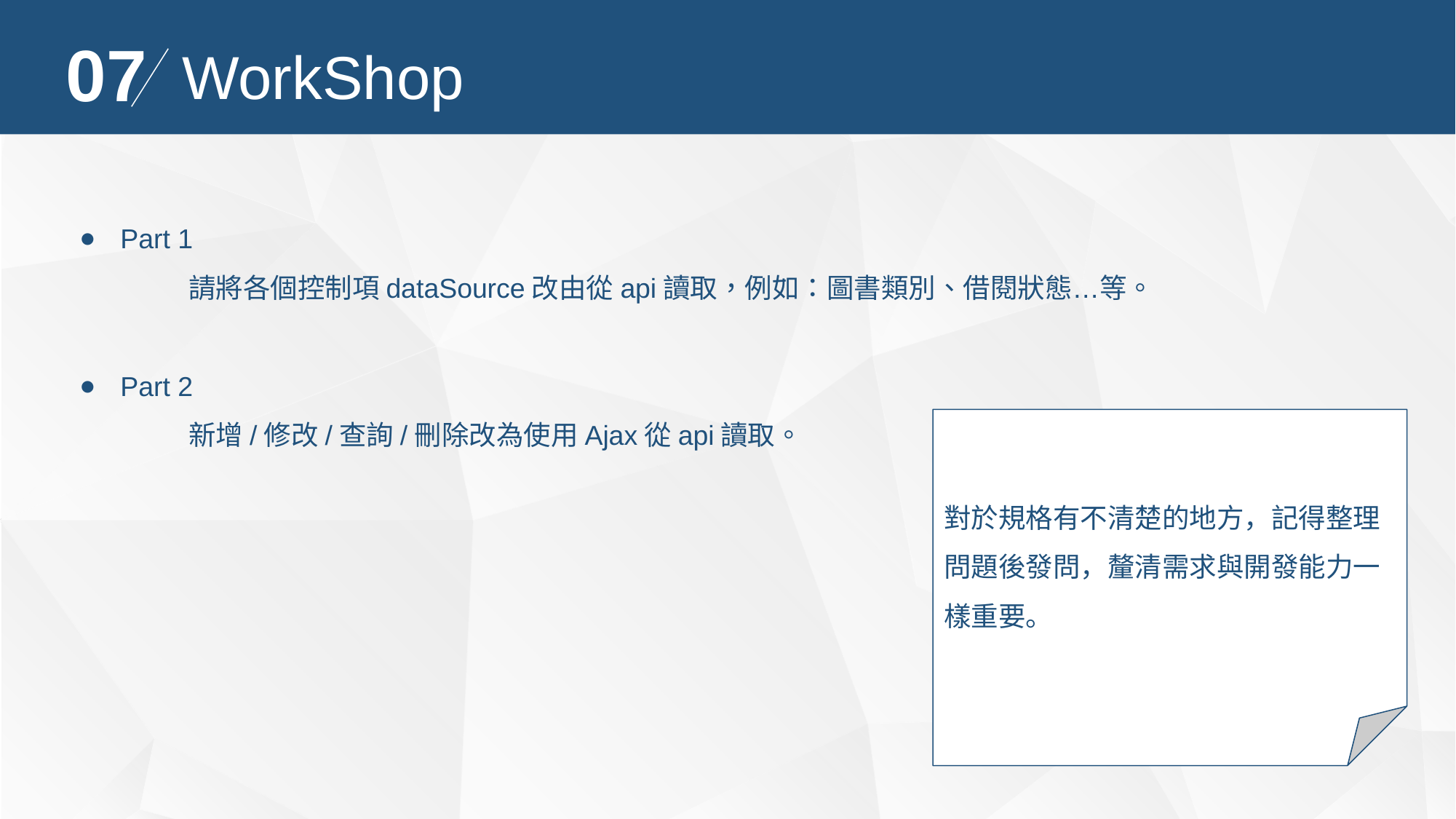

07
WorkShop
Part 1
	請將各個控制項dataSource改由從api讀取，例如：圖書類別、借閱狀態…等。

Part 2
	新增/修改/查詢/刪除改為使用Ajax從api讀取。

對於規格有不清楚的地方，記得整理問題後發問，釐清需求與開發能力一樣重要。